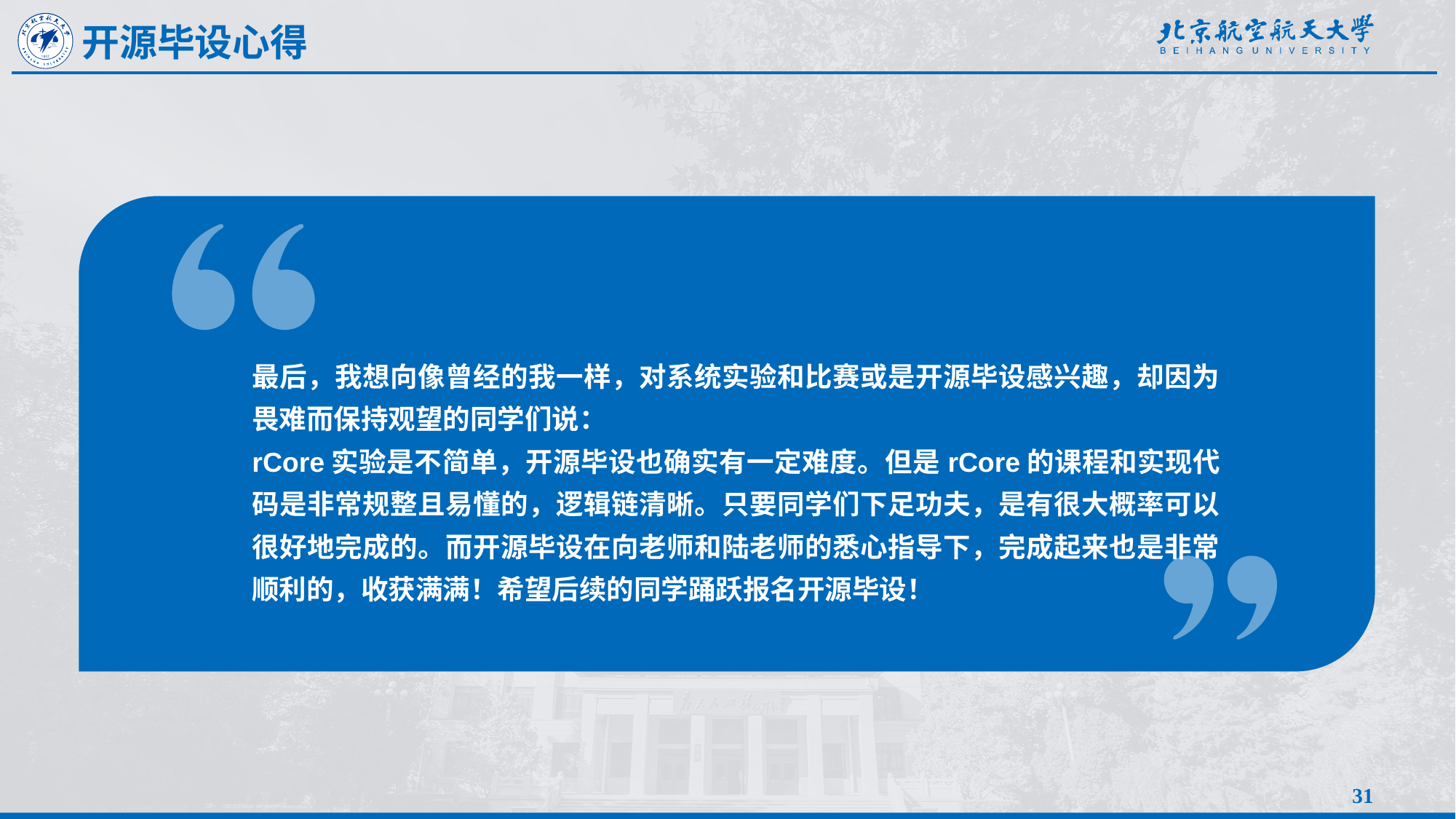

开源毕设心得

最后，我想向像曾经的我一样，对系统实验和比赛或是开源毕设感兴趣，却因为畏难而保持观望的同学们说：
rCore实验是不简单，开源毕设也确实有一定难度。但是rCore的课程和实现代码是非常规整且易懂的，逻辑链清晰。只要同学们下足功夫，是有很大概率可以很好地完成的。而开源毕设在向老师和陆老师的悉心指导下，完成起来也是非常顺利的，收获满满！希望后续的同学踊跃报名开源毕设！

31